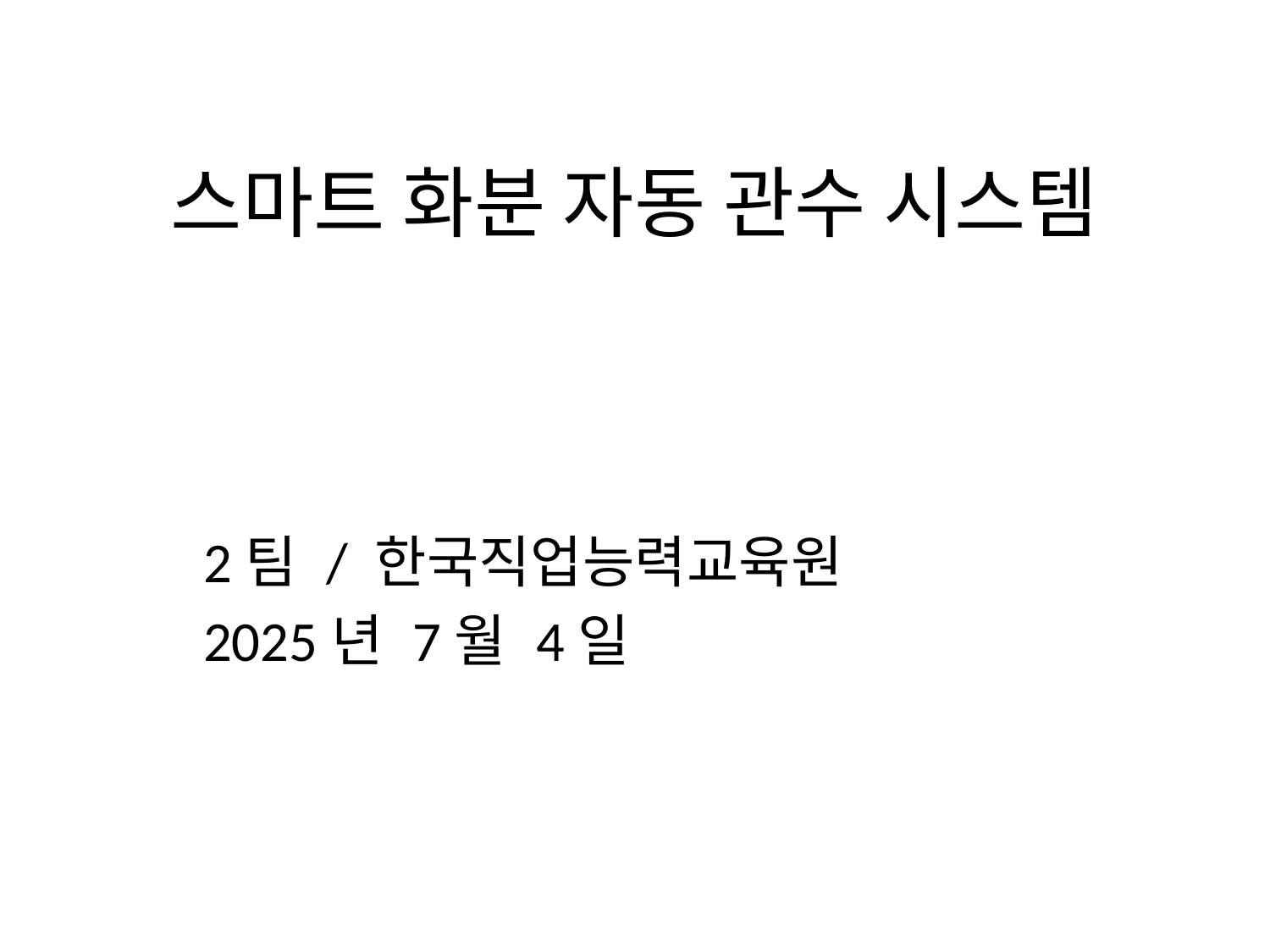

스마트 화분 자동 관수 시스템
2팀 / 한국직업능력교육원
2025년 7월 4일